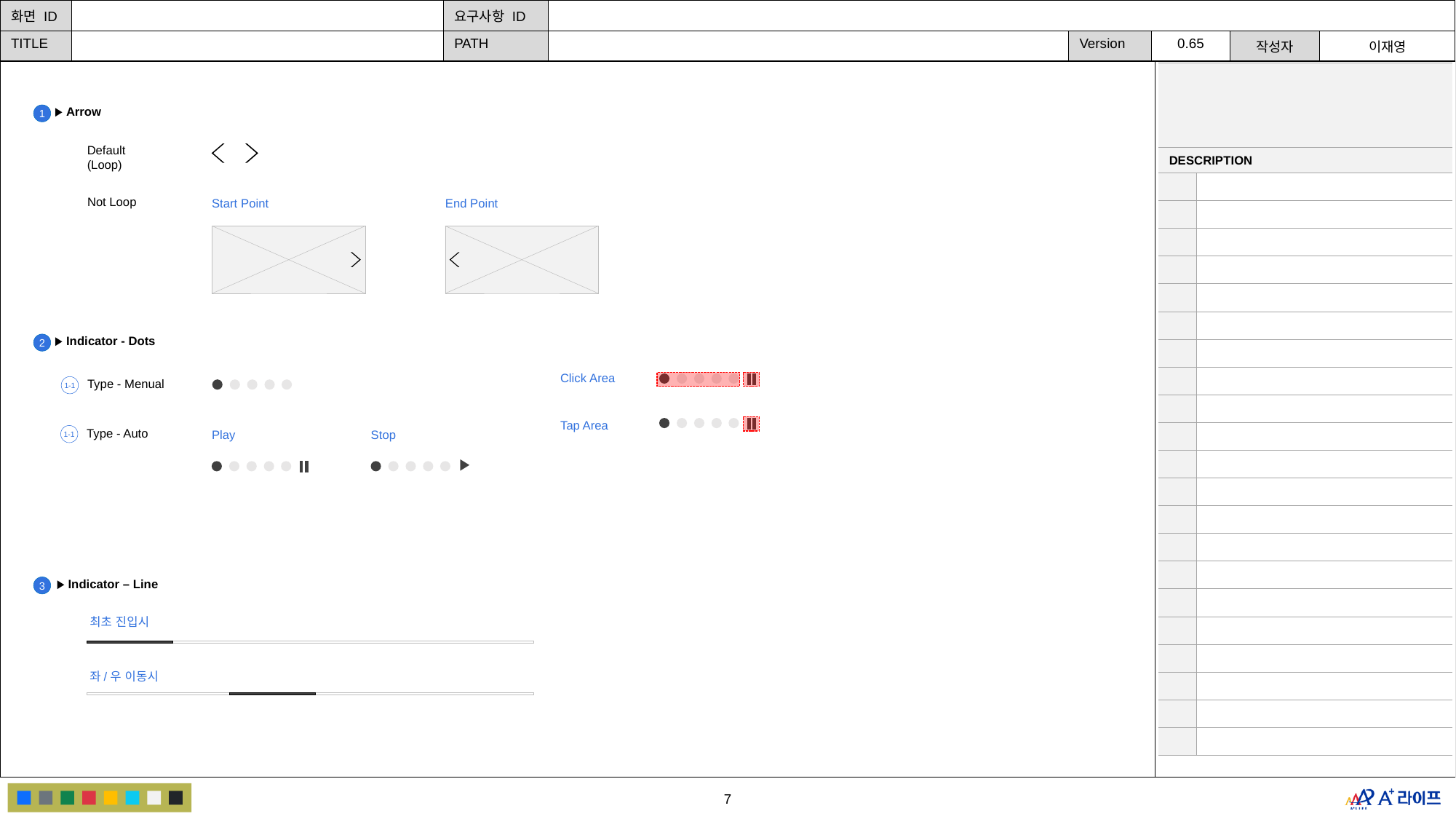

|  |  |
| --- | --- |
| DESCRIPTION |  |
|  |  |
|  |  |
|  |  |
|  |  |
|  |  |
|  |  |
|  |  |
|  |  |
|  |  |
|  |  |
|  |  |
|  |  |
|  |  |
|  |  |
|  |  |
|  |  |
|  |  |
|  |  |
|  |  |
|  |  |
|  |  |
▶ Arrow
1
Default (Loop)

Not Loop
Start Point
End Point

▶ Indicator - Dots
2
Click Area

1-1
Type - Menual

Tap Area

1-1
Type - Auto
Play
Stop
▶︎

▶ Indicator – Line
3
최초 진입시

좌/우 이동시